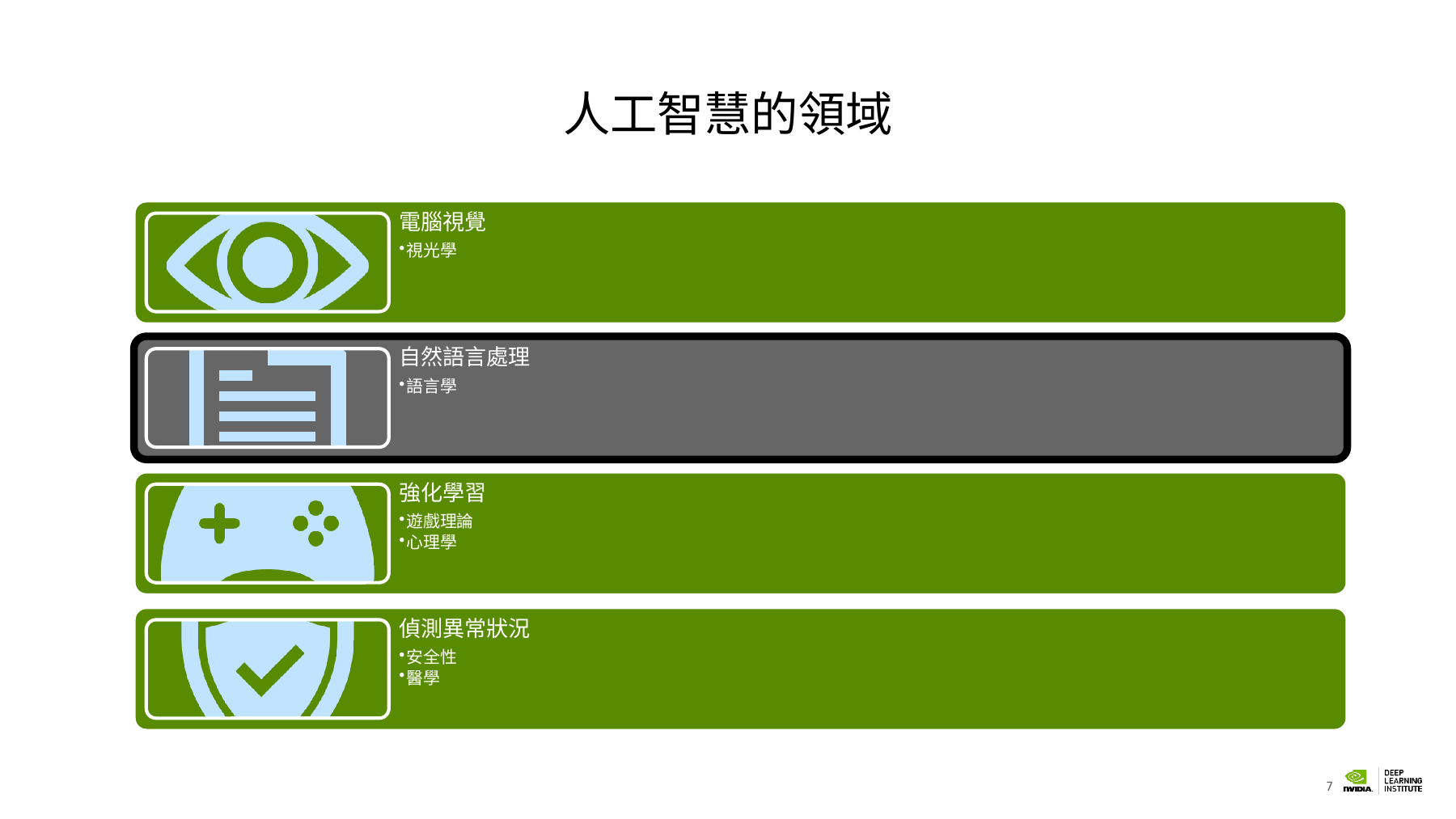

# 人工智慧的領域
電腦視覺
視光學
自然語言處理
語言學
強化學習
遊戲理論
心理學
偵測異常狀況
安全性
醫學